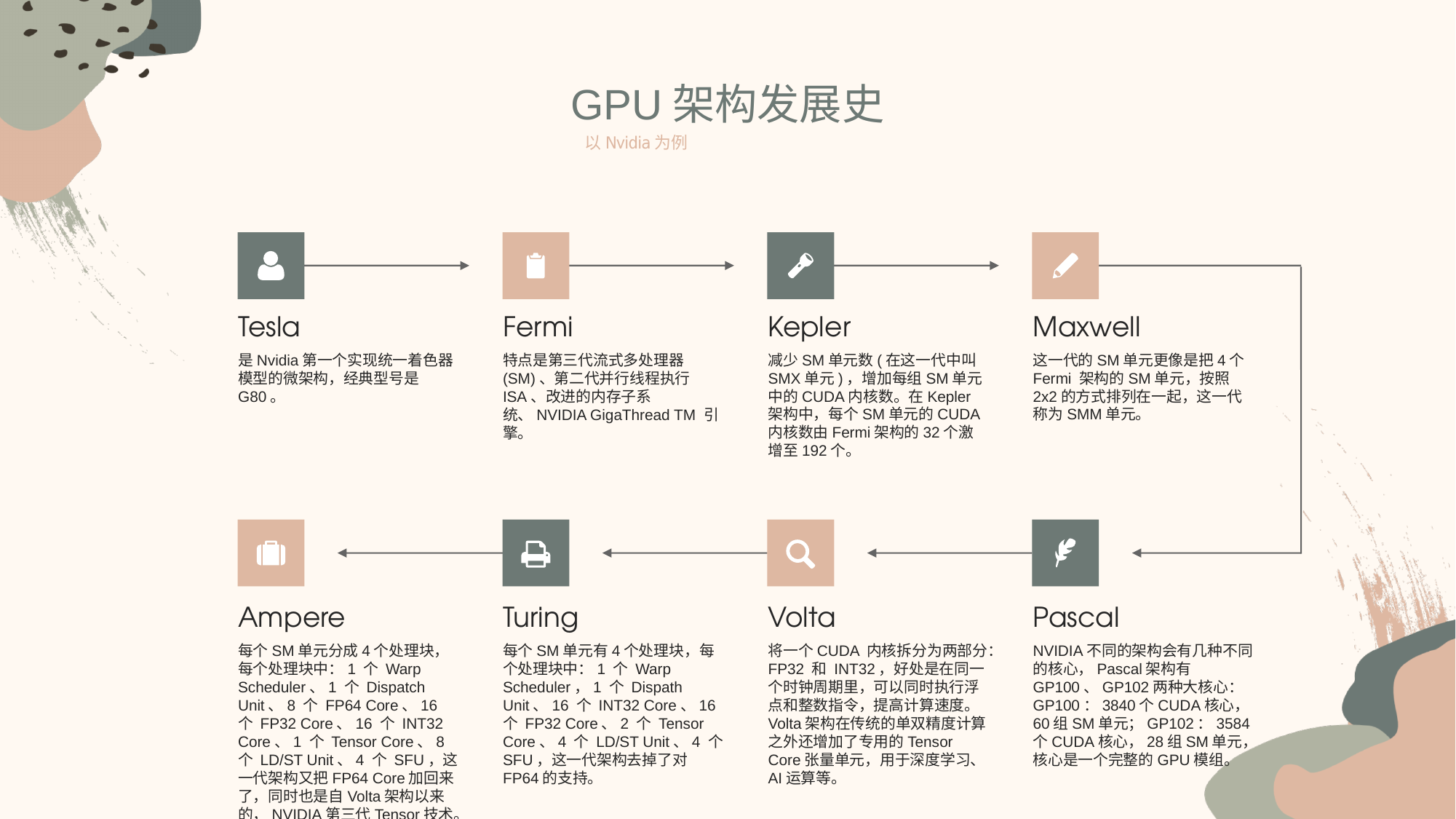

GPU架构发展史
以Nvidia为例

Tesla
Fermi
Kepler
Maxwell
是Nvidia第一个实现统一着色器模型的微架构，经典型号是G80。
特点是第三代流式多处理器 (SM)、第二代并行线程执行 ISA、改进的内存子系统、NVIDIA GigaThread TM 引擎。
减少SM单元数(在这一代中叫SMX单元)，增加每组SM单元中的CUDA内核数。在Kepler架构中，每个SM单元的CUDA内核数由Fermi架构的32个激增至192个。
这一代的SM单元更像是把4个Fermi 架构的SM单元，按照2x2的方式排列在一起，这一代称为SMM单元。

Ampere
Turing
Volta
Pascal
每个SM单元分成4个处理块，每个处理块中：1 个 Warp Scheduler、1 个 Dispatch Unit、8 个 FP64 Core、16 个 FP32 Core、16 个 INT32 Core、1 个 Tensor Core、8 个 LD/ST Unit、4 个 SFU，这一代架构又把FP64 Core加回来了，同时也是自Volta架构以来的，NVIDIA第三代Tensor技术。
每个SM单元有4个处理块，每个处理块中：1 个 Warp Scheduler，1 个 Dispath Unit、16 个 INT32 Core、16 个 FP32 Core、2 个 Tensor Core、4 个 LD/ST Unit、4 个 SFU，这一代架构去掉了对FP64的支持。
将一个CUDA 内核拆分为两部分：FP32 和 INT32，好处是在同一个时钟周期里，可以同时执行浮点和整数指令，提高计算速度。Volta架构在传统的单双精度计算之外还增加了专用的Tensor Core张量单元，用于深度学习、AI运算等。
NVIDIA不同的架构会有几种不同的核心，Pascal架构有GP100、GP102两种大核心：GP100：3840个CUDA核心，60组SM单元；GP102：3584个CUDA核心，28组SM单元，核心是一个完整的GPU模组。